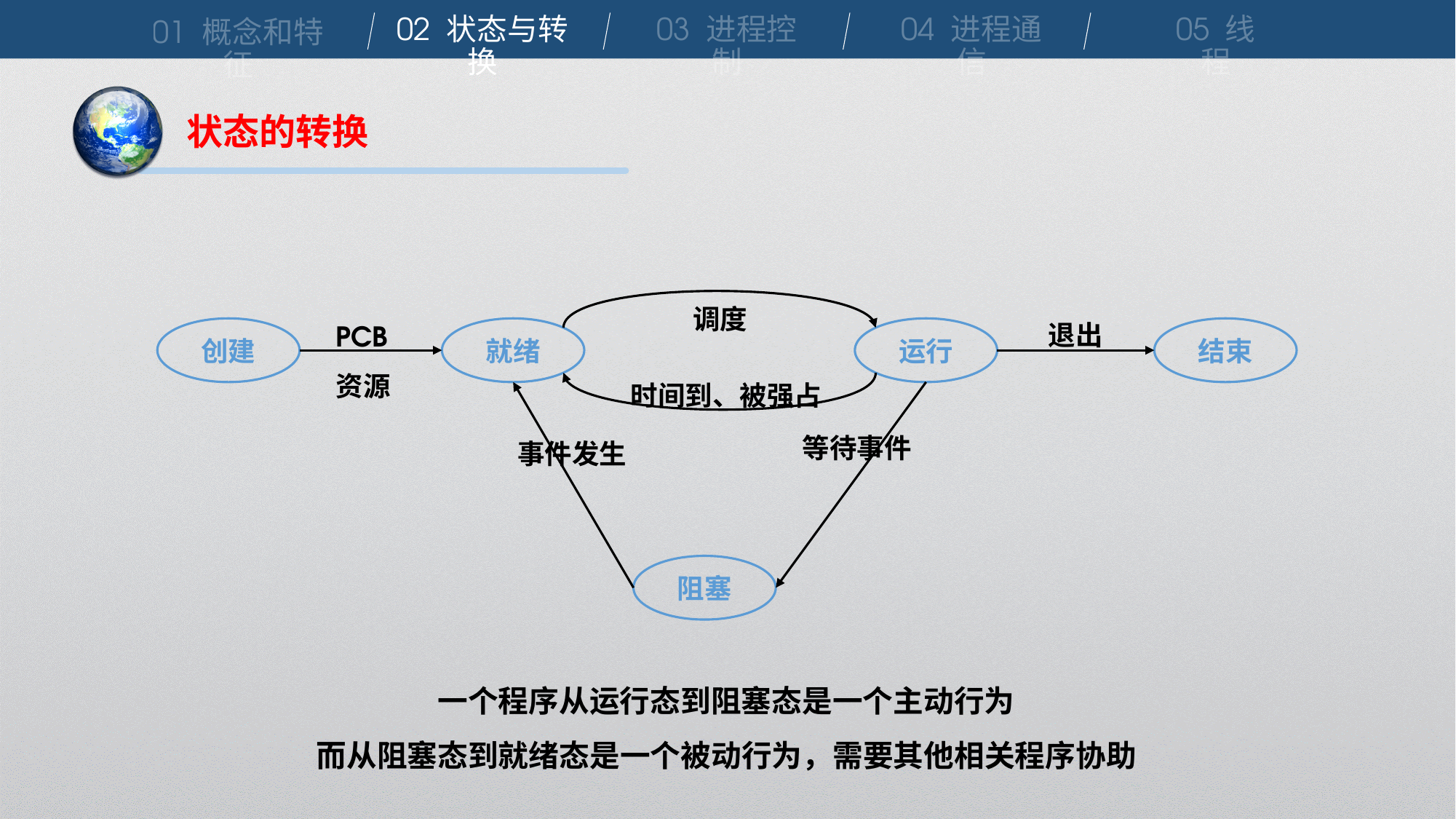

02 状态与转换
03 进程控制
04 进程通信
05 线程
01 概念和特征
状态的转换
调度
退出
PCB
资源
创建
就绪
运行
结束
时间到、被强占
等待事件
事件发生
阻塞
一个程序从运行态到阻塞态是一个主动行为
而从阻塞态到就绪态是一个被动行为，需要其他相关程序协助